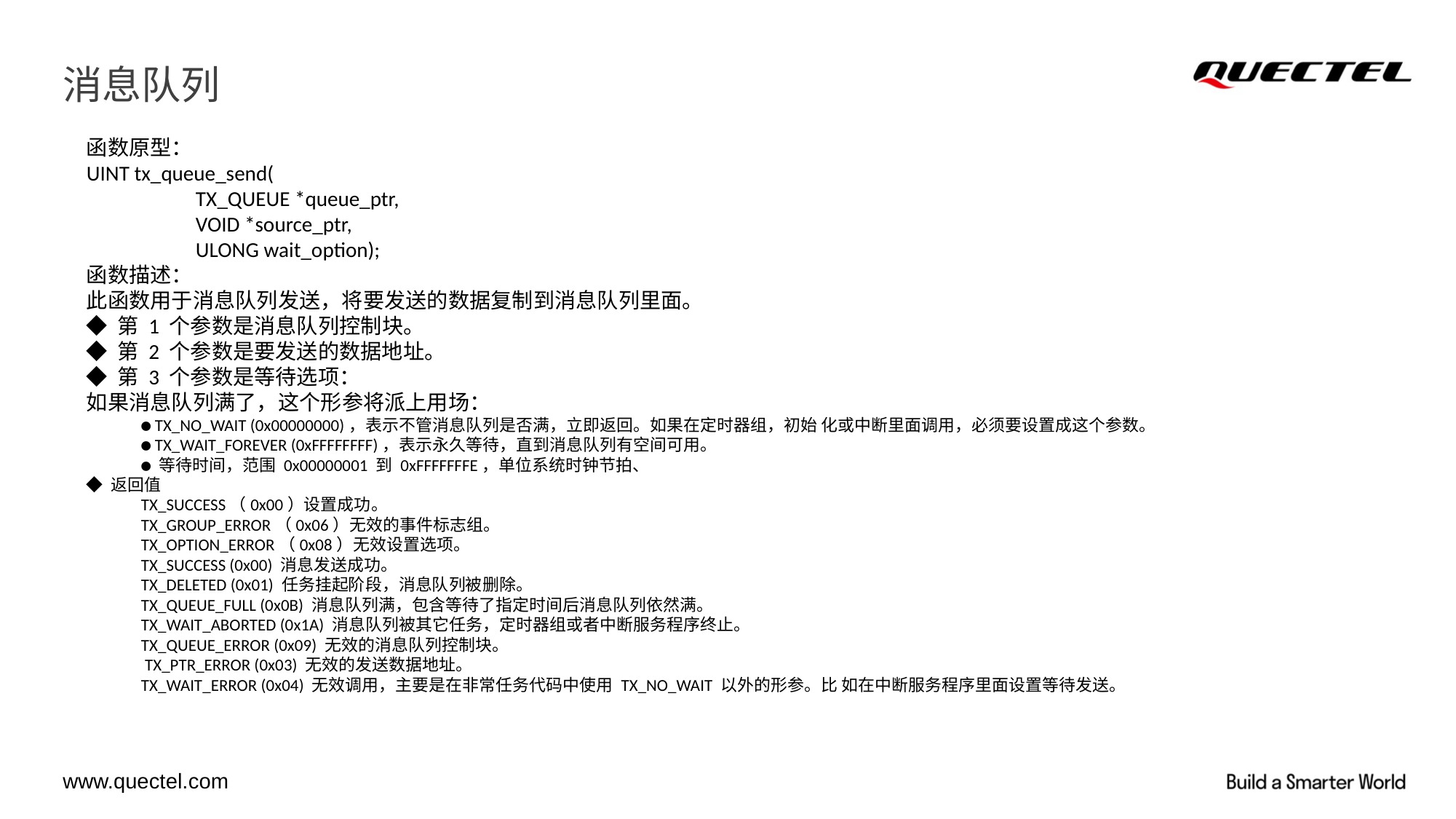

# 消息队列
函数原型：
UINT tx_queue_send(
	TX_QUEUE *queue_ptr,
	VOID *source_ptr,
	ULONG wait_option);
函数描述：
此函数用于消息队列发送，将要发送的数据复制到消息队列里面。
◆ 第 1 个参数是消息队列控制块。
◆ 第 2 个参数是要发送的数据地址。
◆ 第 3 个参数是等待选项：
如果消息队列满了，这个形参将派上用场：
⚫ TX_NO_WAIT (0x00000000)，表示不管消息队列是否满，立即返回。如果在定时器组，初始 化或中断里面调用，必须要设置成这个参数。
⚫ TX_WAIT_FOREVER (0xFFFFFFFF)，表示永久等待，直到消息队列有空间可用。
⚫ 等待时间，范围 0x00000001 到 0xFFFFFFFE，单位系统时钟节拍、
◆ 返回值
TX_SUCCESS（0x00）设置成功。
TX_GROUP_ERROR（0x06）无效的事件标志组。
TX_OPTION_ERROR（0x08）无效设置选项。
TX_SUCCESS (0x00) 消息发送成功。
TX_DELETED (0x01) 任务挂起阶段，消息队列被删除。
TX_QUEUE_FULL (0x0B) 消息队列满，包含等待了指定时间后消息队列依然满。
TX_WAIT_ABORTED (0x1A) 消息队列被其它任务，定时器组或者中断服务程序终止。
TX_QUEUE_ERROR (0x09) 无效的消息队列控制块。
 TX_PTR_ERROR (0x03) 无效的发送数据地址。
TX_WAIT_ERROR (0x04) 无效调用，主要是在非常任务代码中使用 TX_NO_WAIT 以外的形参。比 如在中断服务程序里面设置等待发送。